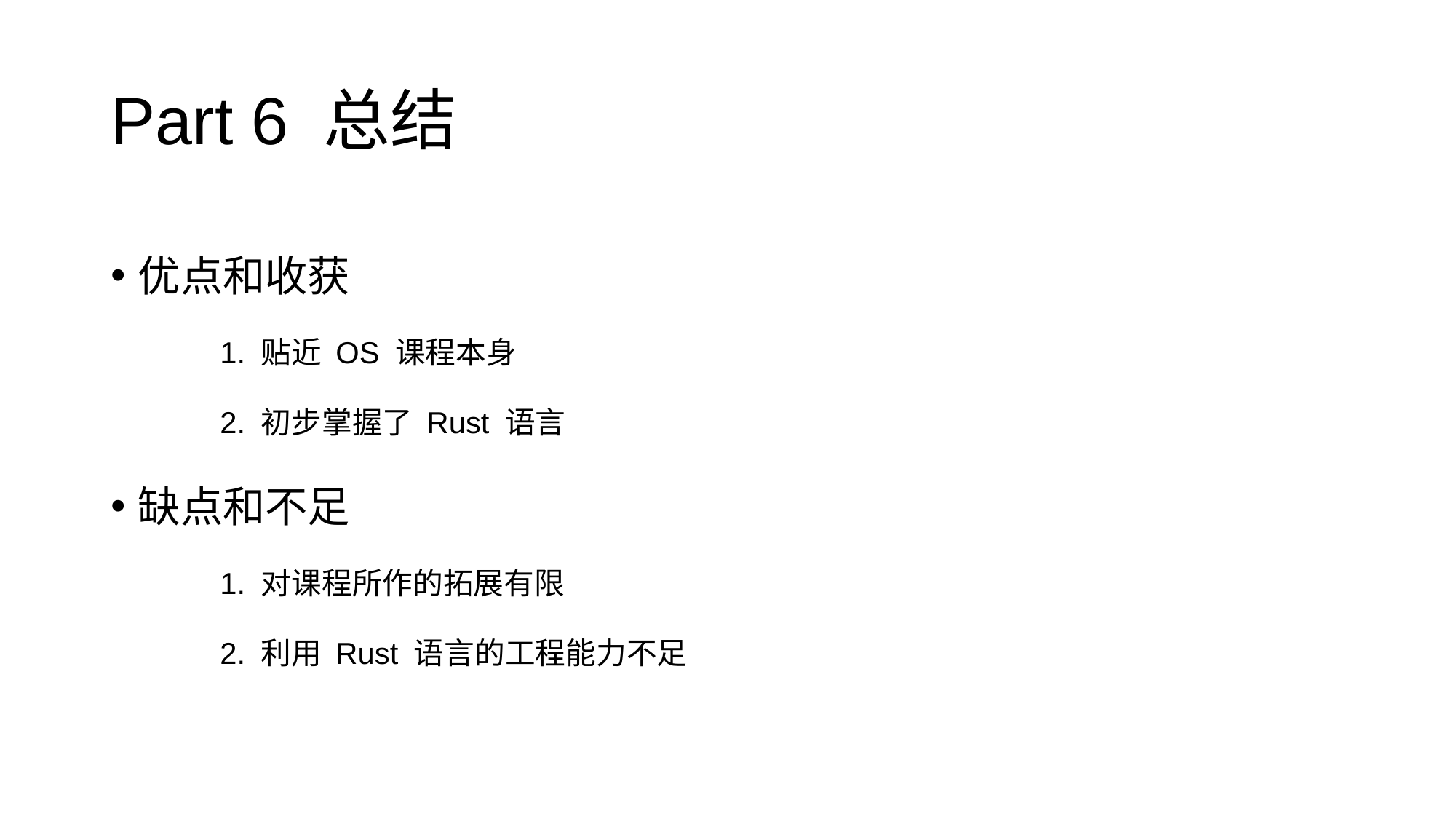

# Part 6 总结
优点和收获
	1. 贴近 OS 课程本身
	2. 初步掌握了 Rust 语言
缺点和不足
	1. 对课程所作的拓展有限
	2. 利用 Rust 语言的工程能力不足